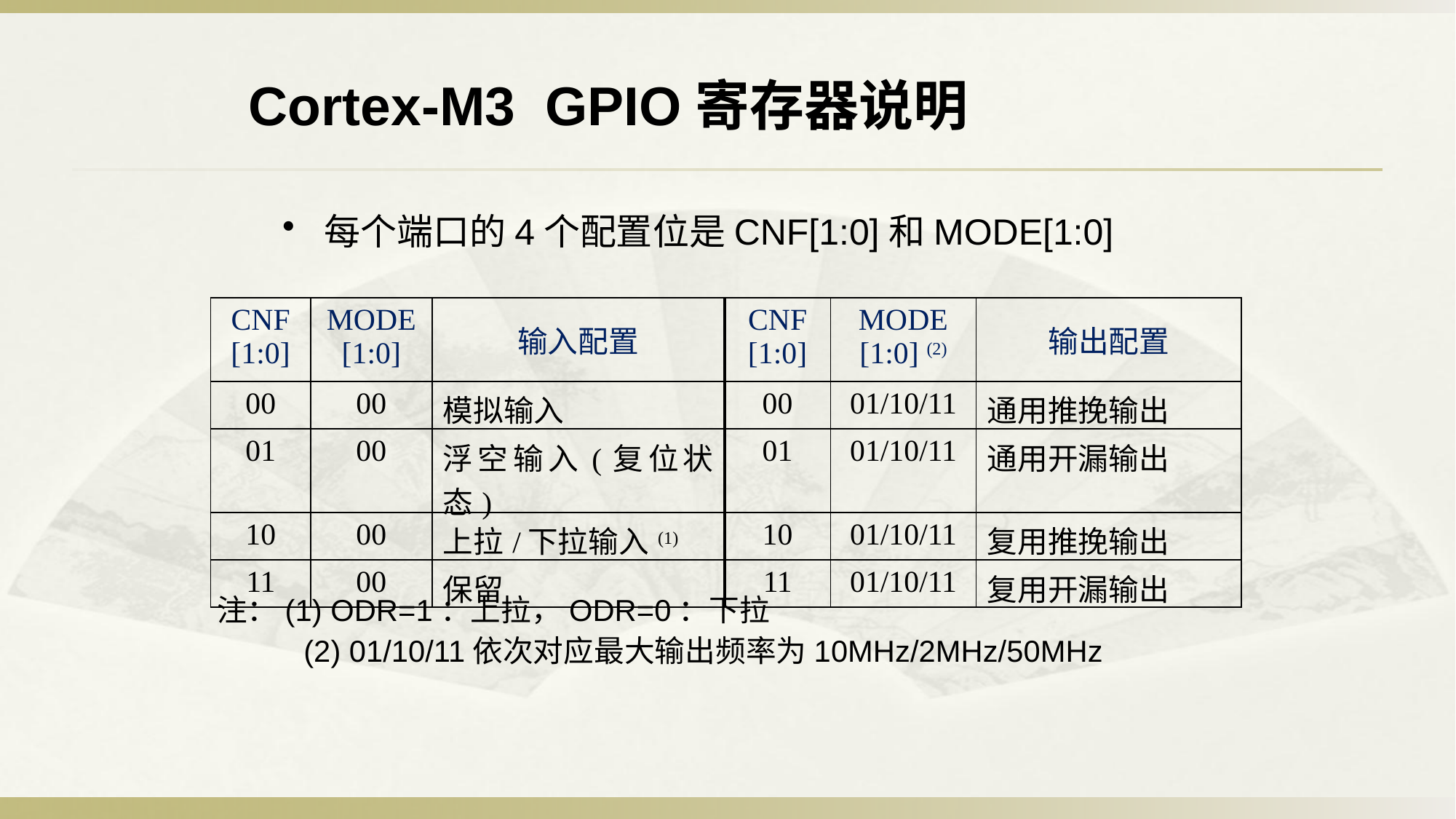

Cortex-M3  GPIO寄存器说明
每个端口的4个配置位是CNF[1:0]和MODE[1:0]
| CNF [1:0] | MODE[1:0] | 输入配置 | CNF [1:0] | MODE [1:0] (2) | 输出配置 |
| --- | --- | --- | --- | --- | --- |
| 00 | 00 | 模拟输入 | 00 | 01/10/11 | 通用推挽输出 |
| 01 | 00 | 浮空输入(复位状态) | 01 | 01/10/11 | 通用开漏输出 |
| 10 | 00 | 上拉/下拉输入(1) | 10 | 01/10/11 | 复用推挽输出 |
| 11 | 00 | 保留 | 11 | 01/10/11 | 复用开漏输出 |
注：(1) ODR=1：上拉，ODR=0：下拉
        (2) 01/10/11依次对应最大输出频率为10MHz/2MHz/50MHz